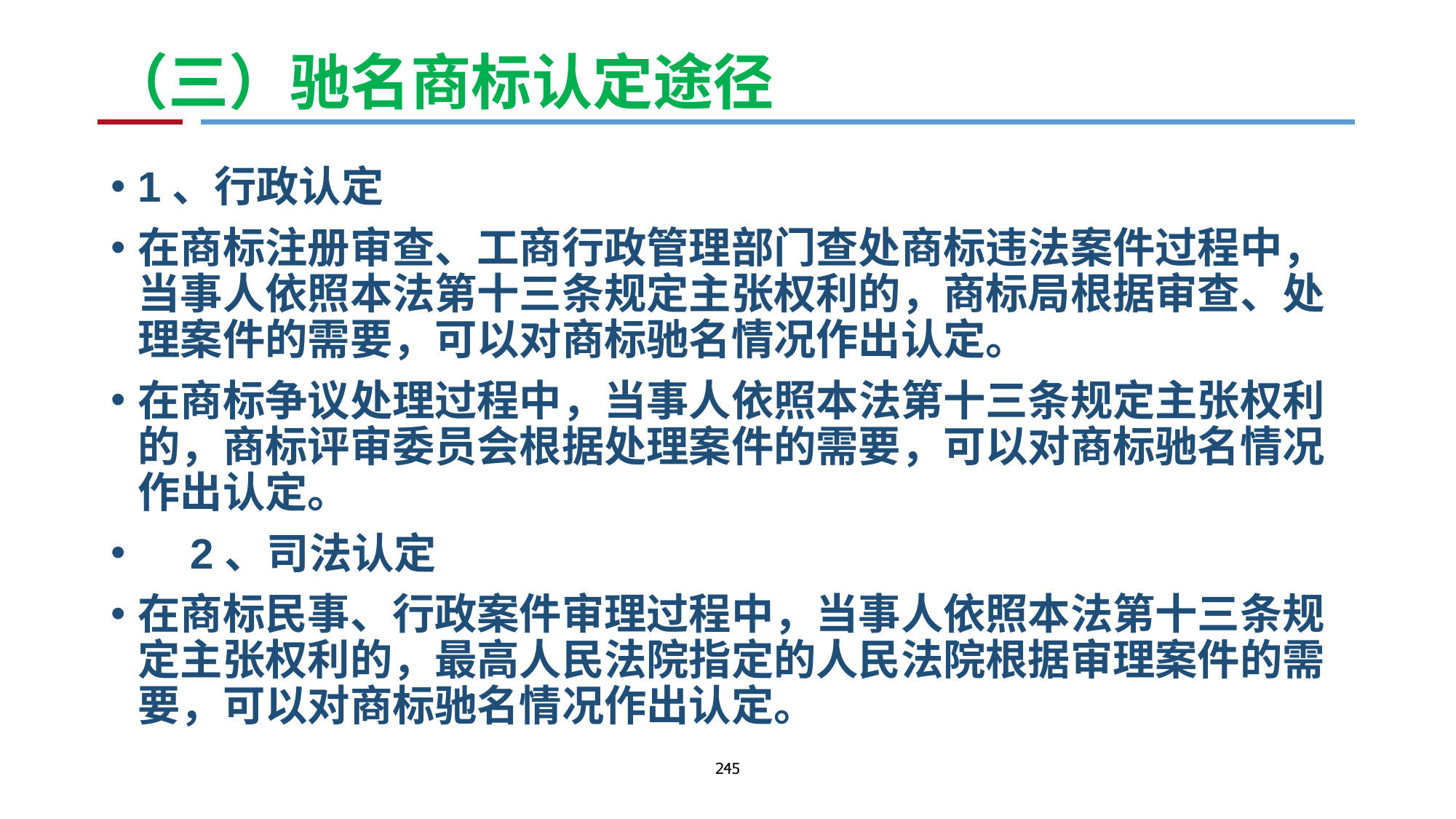

# （三）驰名商标认定途径
1、行政认定
在商标注册审查、工商行政管理部门查处商标违法案件过程中，当事人依照本法第十三条规定主张权利的，商标局根据审查、处理案件的需要，可以对商标驰名情况作出认定。
在商标争议处理过程中，当事人依照本法第十三条规定主张权利的，商标评审委员会根据处理案件的需要，可以对商标驰名情况作出认定。
　2、司法认定
在商标民事、行政案件审理过程中，当事人依照本法第十三条规定主张权利的，最高人民法院指定的人民法院根据审理案件的需要，可以对商标驰名情况作出认定。

245